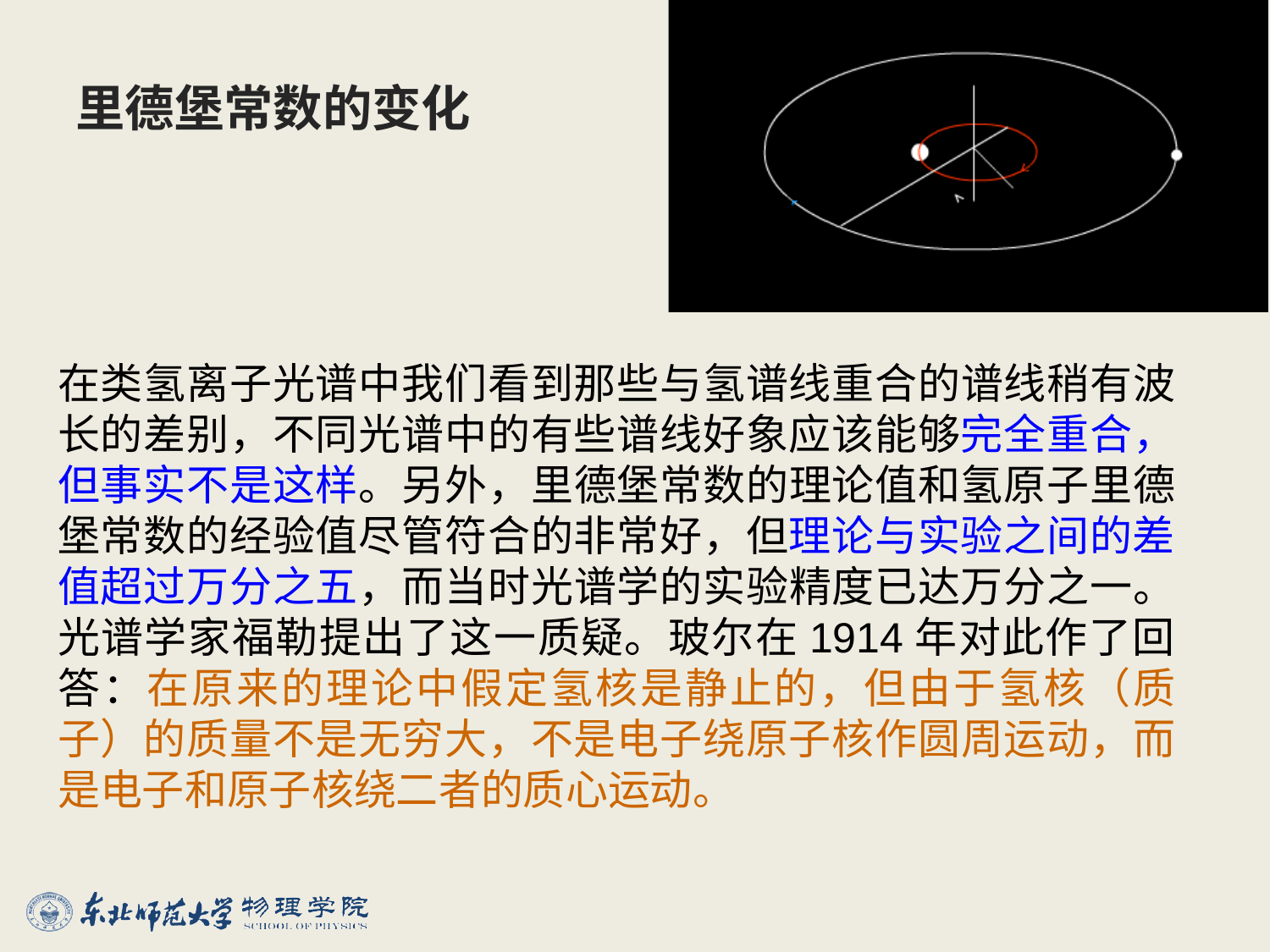

# 里德堡常数的变化
在类氢离子光谱中我们看到那些与氢谱线重合的谱线稍有波长的差别，不同光谱中的有些谱线好象应该能够完全重合，但事实不是这样。另外，里德堡常数的理论值和氢原子里德堡常数的经验值尽管符合的非常好，但理论与实验之间的差值超过万分之五，而当时光谱学的实验精度已达万分之一。光谱学家福勒提出了这一质疑。玻尔在1914年对此作了回答：在原来的理论中假定氢核是静止的，但由于氢核（质子）的质量不是无穷大，不是电子绕原子核作圆周运动，而是电子和原子核绕二者的质心运动。